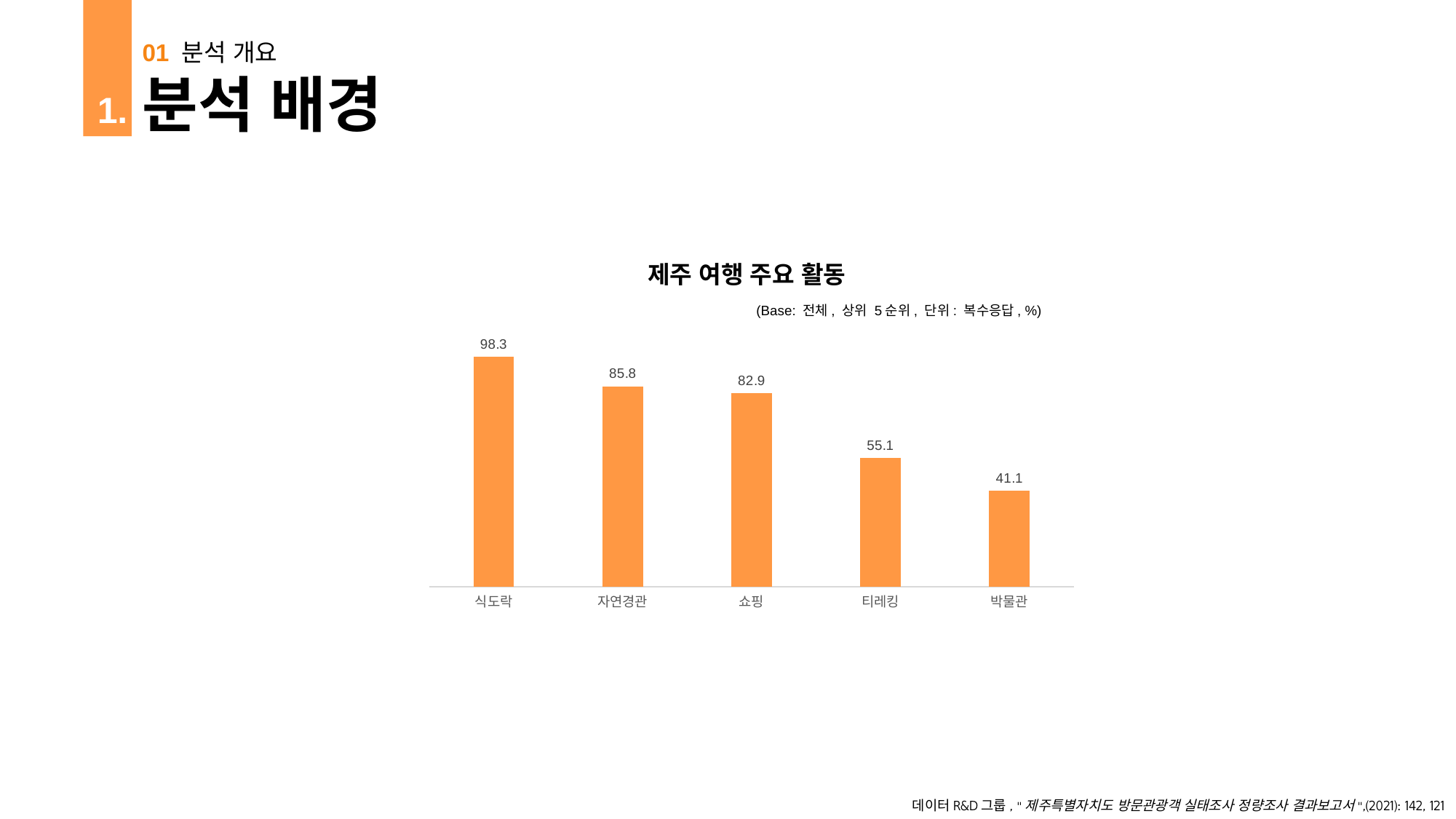

01 분석 개요
분석 배경
 1.
제주 여행 주요 활동
(Base: 전체, 상위 5순위, 단위: 복수응답, %)

### Chart

| Category |  |
|---|---|
| 식도락 | 98.3 |
| 자연경관 | 85.8 |
| 쇼핑 | 82.9 |
| 티레킹 | 55.1 |
| 박물관 | 41.1 |
데이터R&D그룹, "제주특별자치도 방문관광객 실태조사 정량조사 결과보고서",(2021): 142, 121